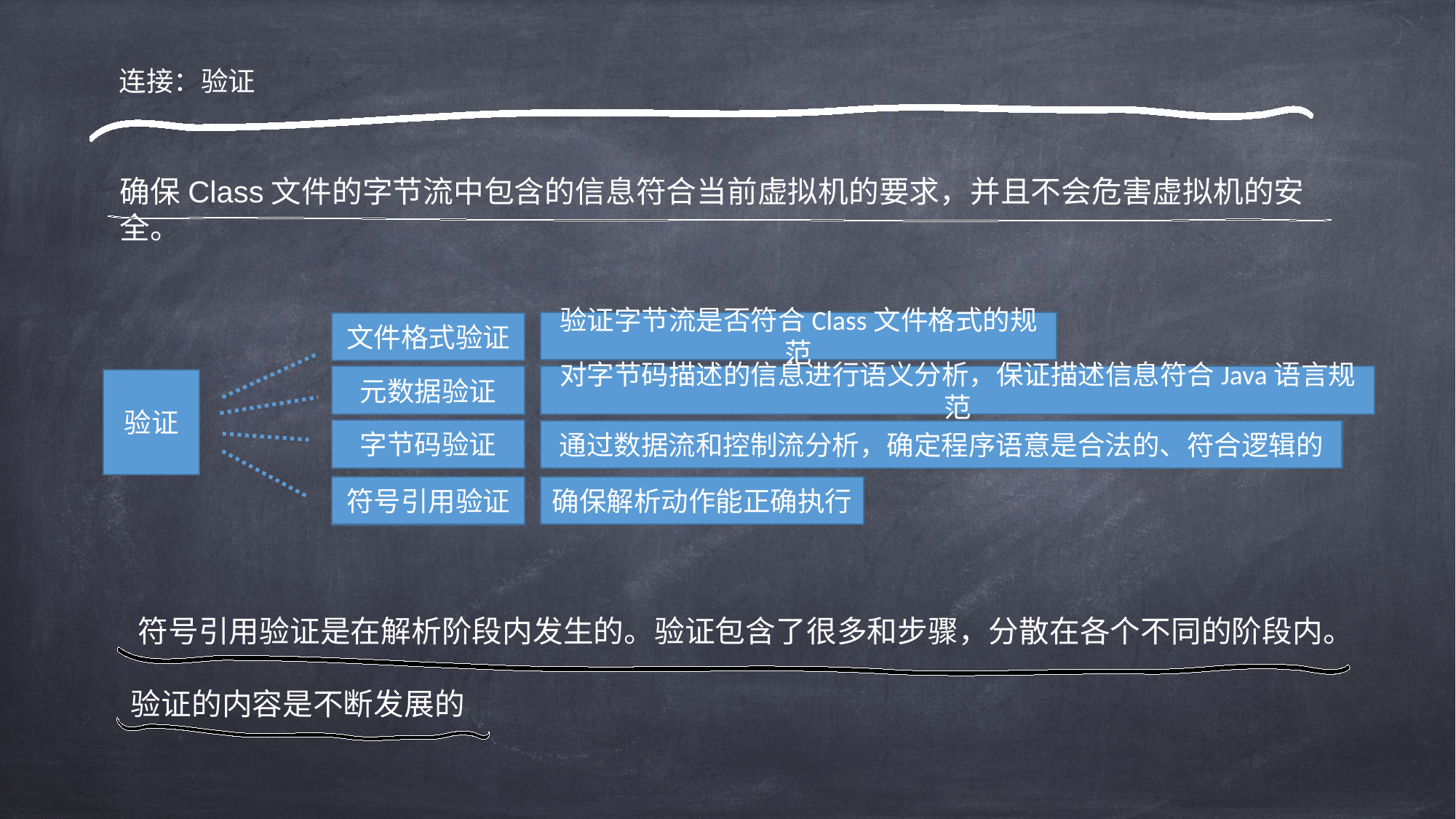

连接：验证

确保Class文件的字节流中包含的信息符合当前虚拟机的要求，并且不会危害虚拟机的安全。

验证字节流是否符合Class文件格式的规范
文件格式验证
对字节码描述的信息进行语义分析，保证描述信息符合Java语言规范
元数据验证
验证
字节码验证
通过数据流和控制流分析，确定程序语意是合法的、符合逻辑的
确保解析动作能正确执行
符号引用验证
符号引用验证是在解析阶段内发生的。验证包含了很多和步骤，分散在各个不同的阶段内。

验证的内容是不断发展的